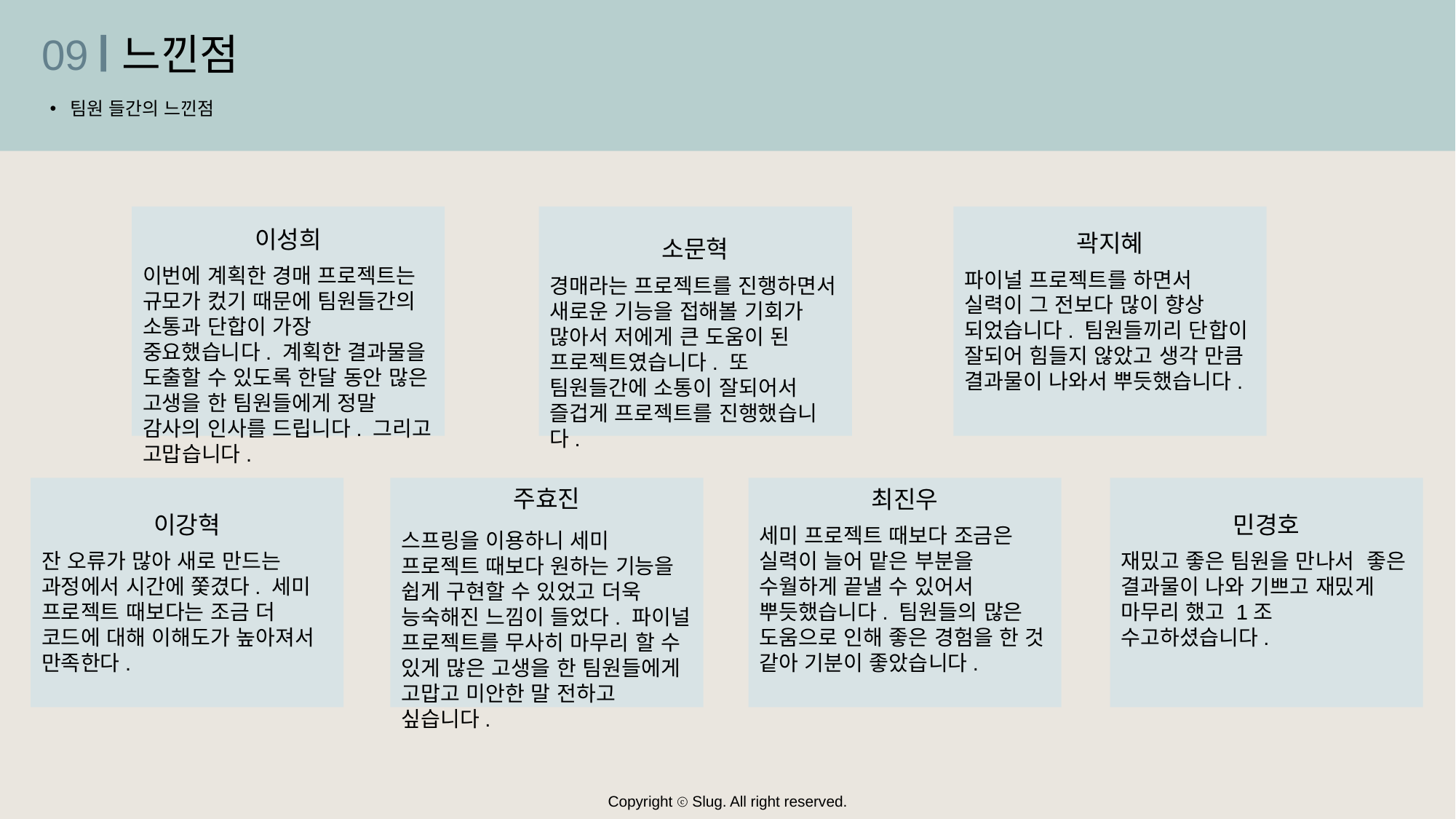

09
느낀점

팀원 들간의 느낀점

이성희

이번에 계획한 경매 프로젝트는 규모가 컸기 때문에 팀원들간의 소통과 단합이 가장 중요했습니다. 계획한 결과물을 도출할 수 있도록 한달 동안 많은 고생을 한 팀원들에게 정말 감사의 인사를 드립니다. 그리고 고맙습니다.
곽지혜

파이널 프로젝트를 하면서 실력이 그 전보다 많이 향상 되었습니다. 팀원들끼리 단합이 잘되어 힘들지 않았고 생각 만큼 결과물이 나와서 뿌듯했습니다.
소문혁

경매라는 프로젝트를 진행하면서 새로운 기능을 접해볼 기회가 많아서 저에게 큰 도움이 된 프로젝트였습니다. 또 팀원들간에 소통이 잘되어서 즐겁게 프로젝트를 진행했습니다.

주효진

스프링을 이용하니 세미 프로젝트 때보다 원하는 기능을 쉽게 구현할 수 있었고 더욱 능숙해진 느낌이 들었다. 파이널 프로젝트를 무사히 마무리 할 수 있게 많은 고생을 한 팀원들에게 고맙고 미안한 말 전하고 싶습니다.
최진우

세미 프로젝트 때보다 조금은 실력이 늘어 맡은 부분을 수월하게 끝낼 수 있어서 뿌듯했습니다. 팀원들의 많은 도움으로 인해 좋은 경험을 한 것 같아 기분이 좋았습니다.
민경호

재밌고 좋은 팀원을 만나서  좋은 결과물이 나와 기쁘고 재밌게 마무리 했고 1조 수고하셨습니다.

이강혁

잔 오류가 많아 새로 만드는 과정에서 시간에 쫓겼다. 세미 프로젝트 때보다는 조금 더 코드에 대해 이해도가 높아져서 만족한다.
Copyright ⓒ Slug. All right reserved.